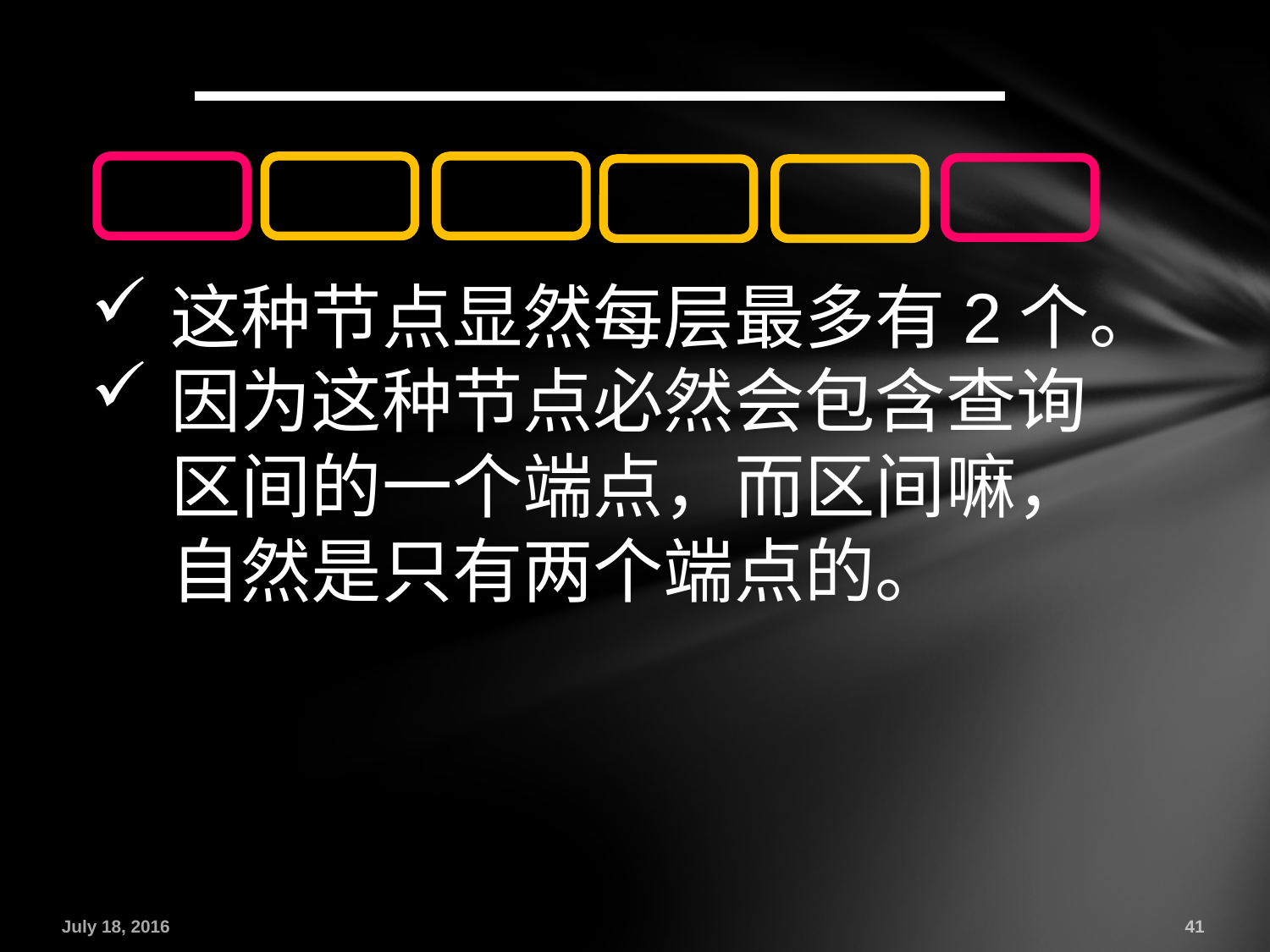

这种节点显然每层最多有2个。
因为这种节点必然会包含查询区间的一个端点，而区间嘛，自然是只有两个端点的。
July 18, 2016

41